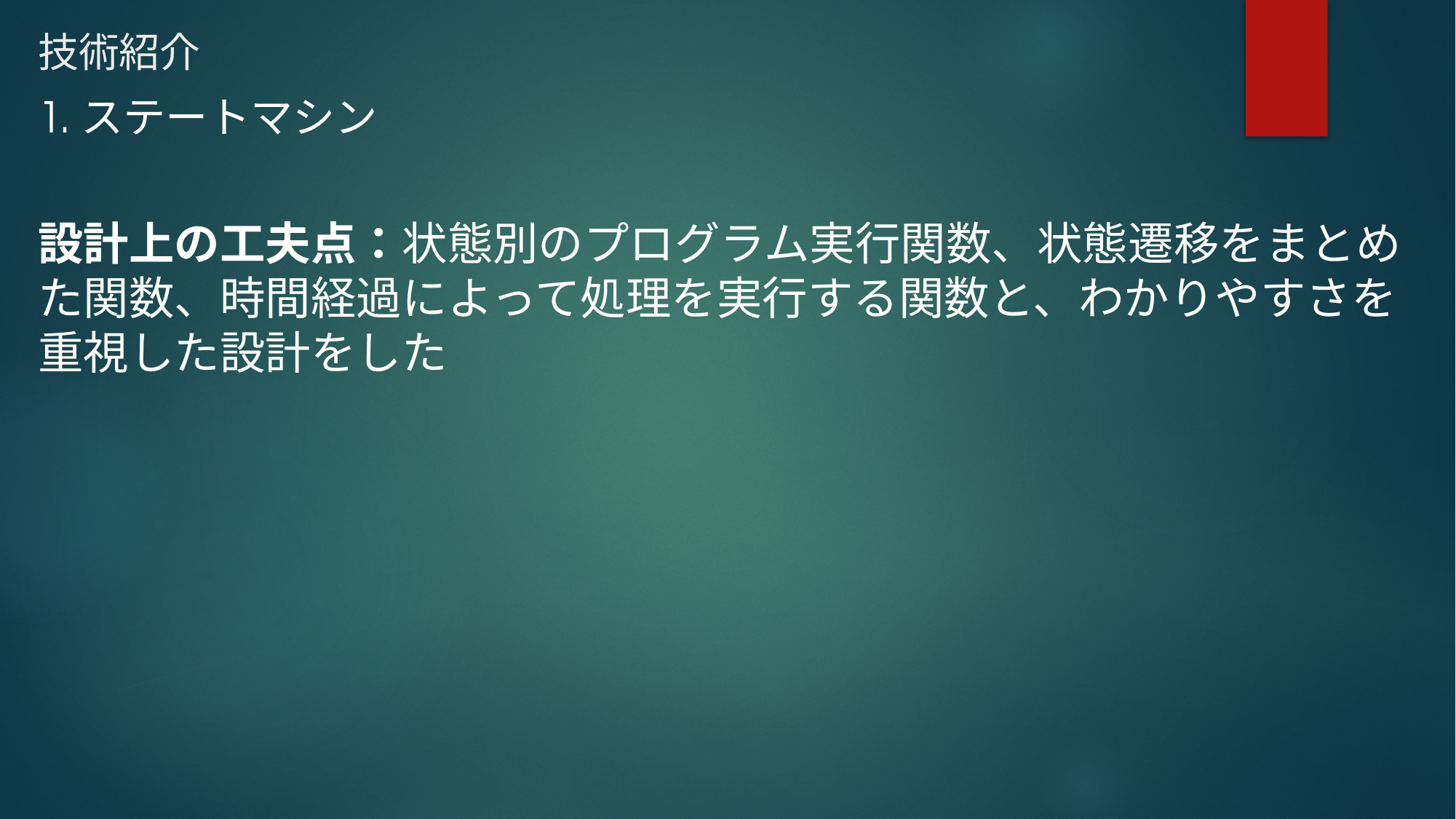

# 技術紹介
1.ステートマシン
設計上の工夫点：状態別のプログラム実行関数、状態遷移をまとめた関数、時間経過によって処理を実行する関数と、わかりやすさを重視した設計をした